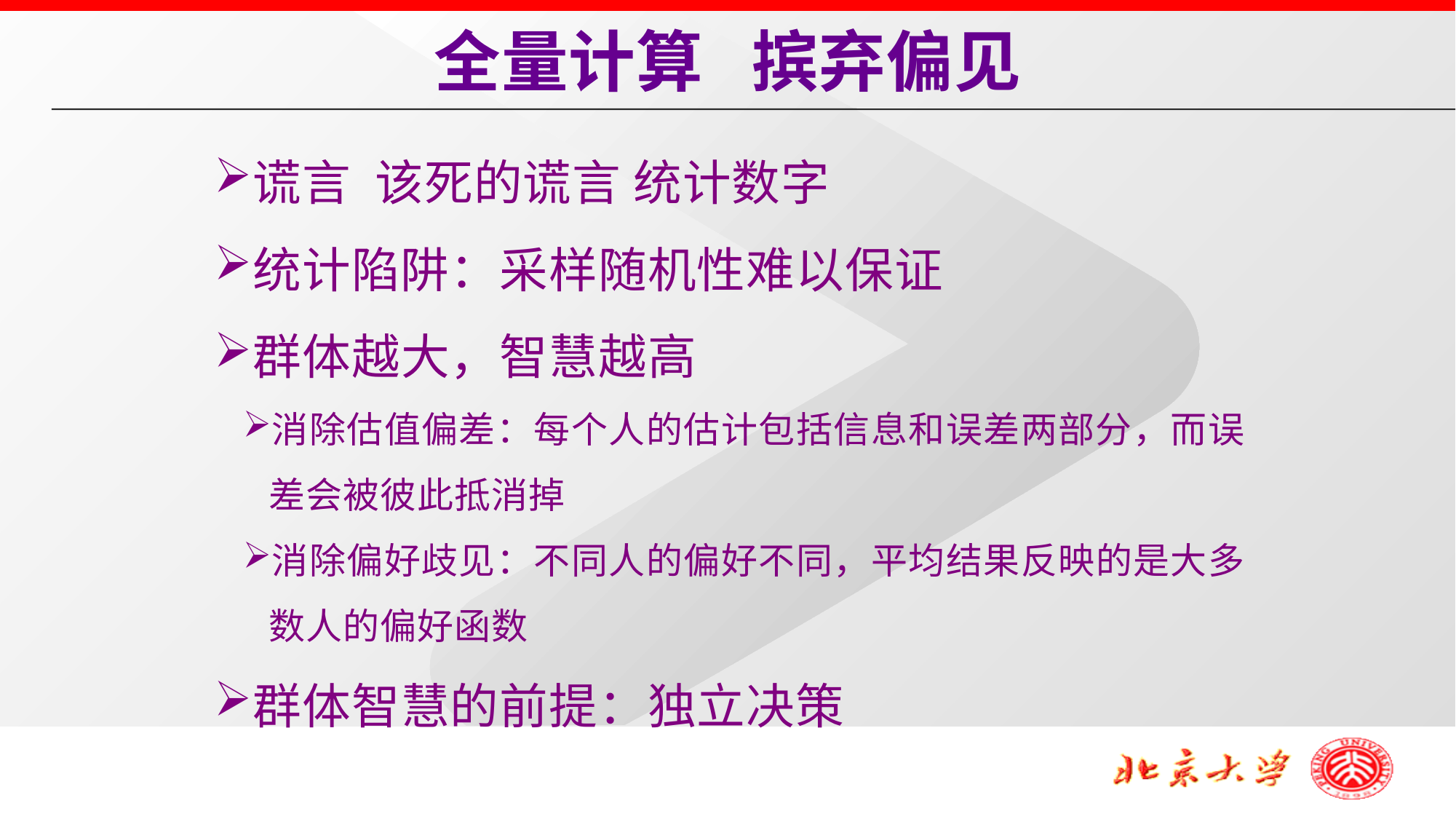

全量计算   摈弃偏见
谎言  该死的谎言 统计数字
统计陷阱：采样随机性难以保证
群体越大，智慧越高
消除估值偏差：每个人的估计包括信息和误差两部分，而误差会被彼此抵消掉
消除偏好歧见：不同人的偏好不同，平均结果反映的是大多数人的偏好函数
群体智慧的前提：独立决策